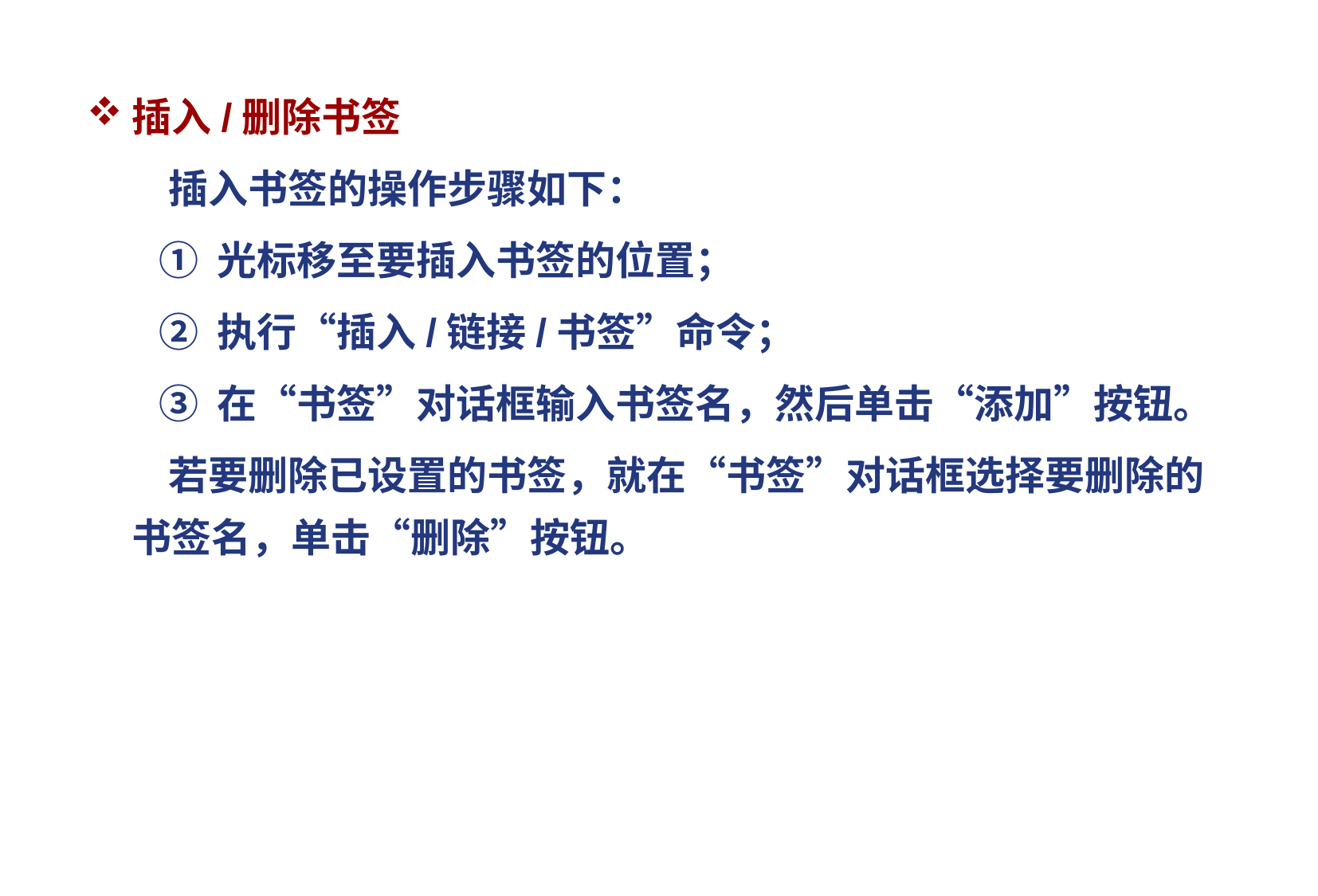

插入/删除书签
        插入书签的操作步骤如下：
        ① 光标移至要插入书签的位置；
        ② 执行“插入/链接/书签”命令；
        ③ 在“书签”对话框输入书签名，然后单击“添加”按钮。
        若要删除已设置的书签，就在“书签”对话框选择要删除的书签名，单击“删除”按钮。